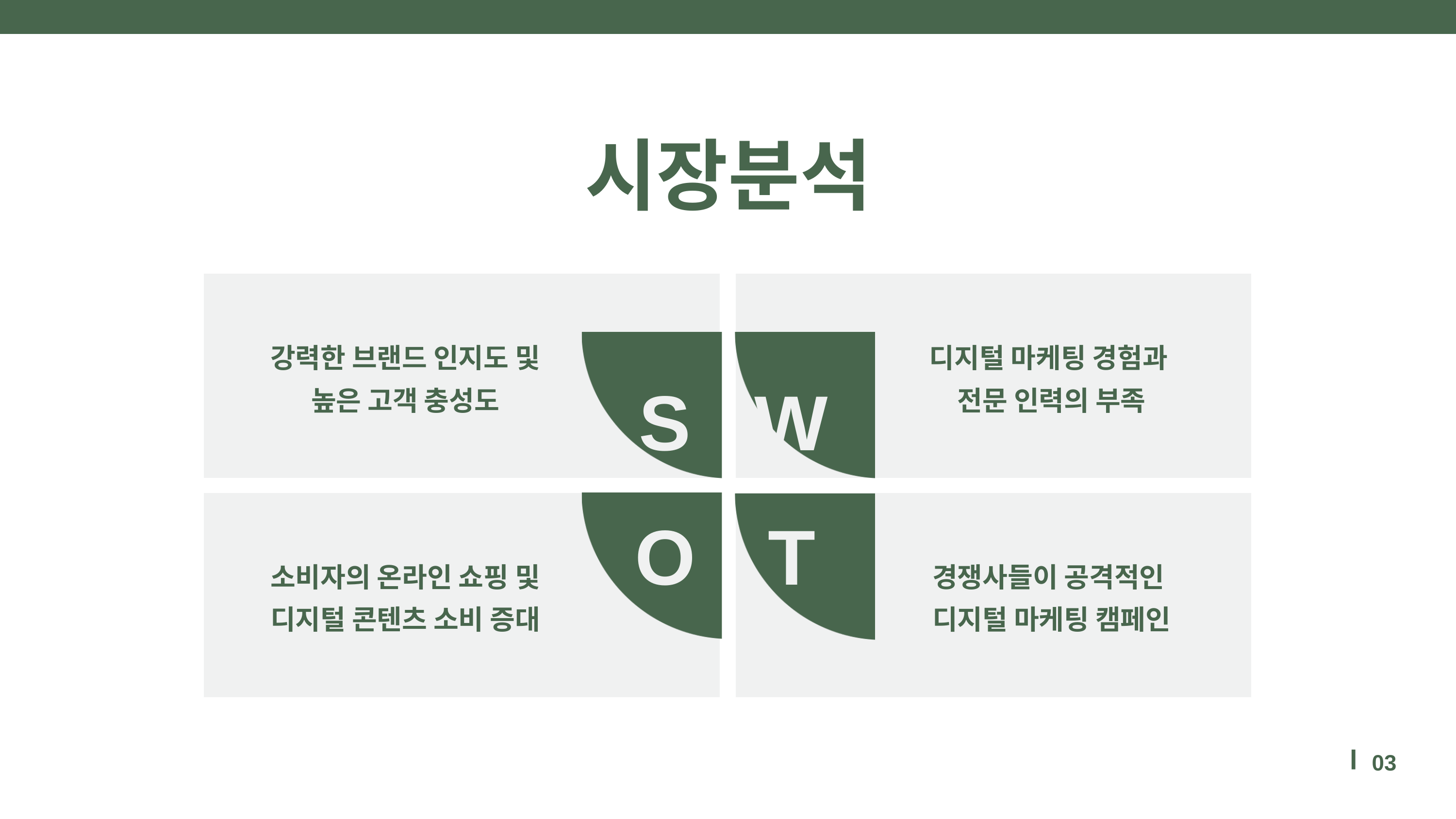

시장분석

강력한 브랜드 인지도 및 높은 고객 충성도
디지털 마케팅 경험과
전문 인력의 부족

S
W

O
T
소비자의 온라인 쇼핑 및 디지털 콘텐츠 소비 증대
경쟁사들이 공격적인
디지털 마케팅 캠페인
03